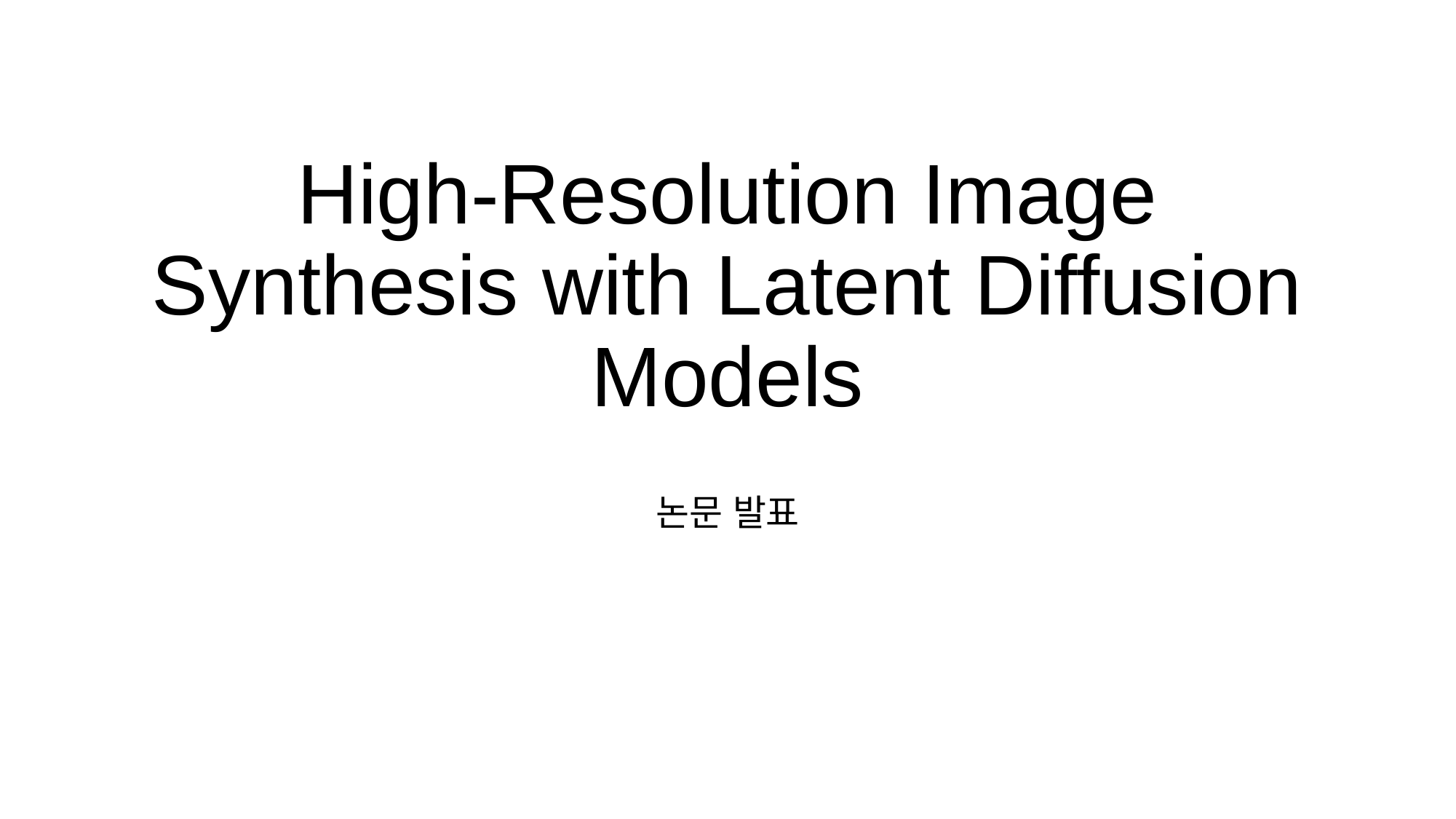

# High-Resolution Image Synthesis with Latent Diffusion Models

논문 발표